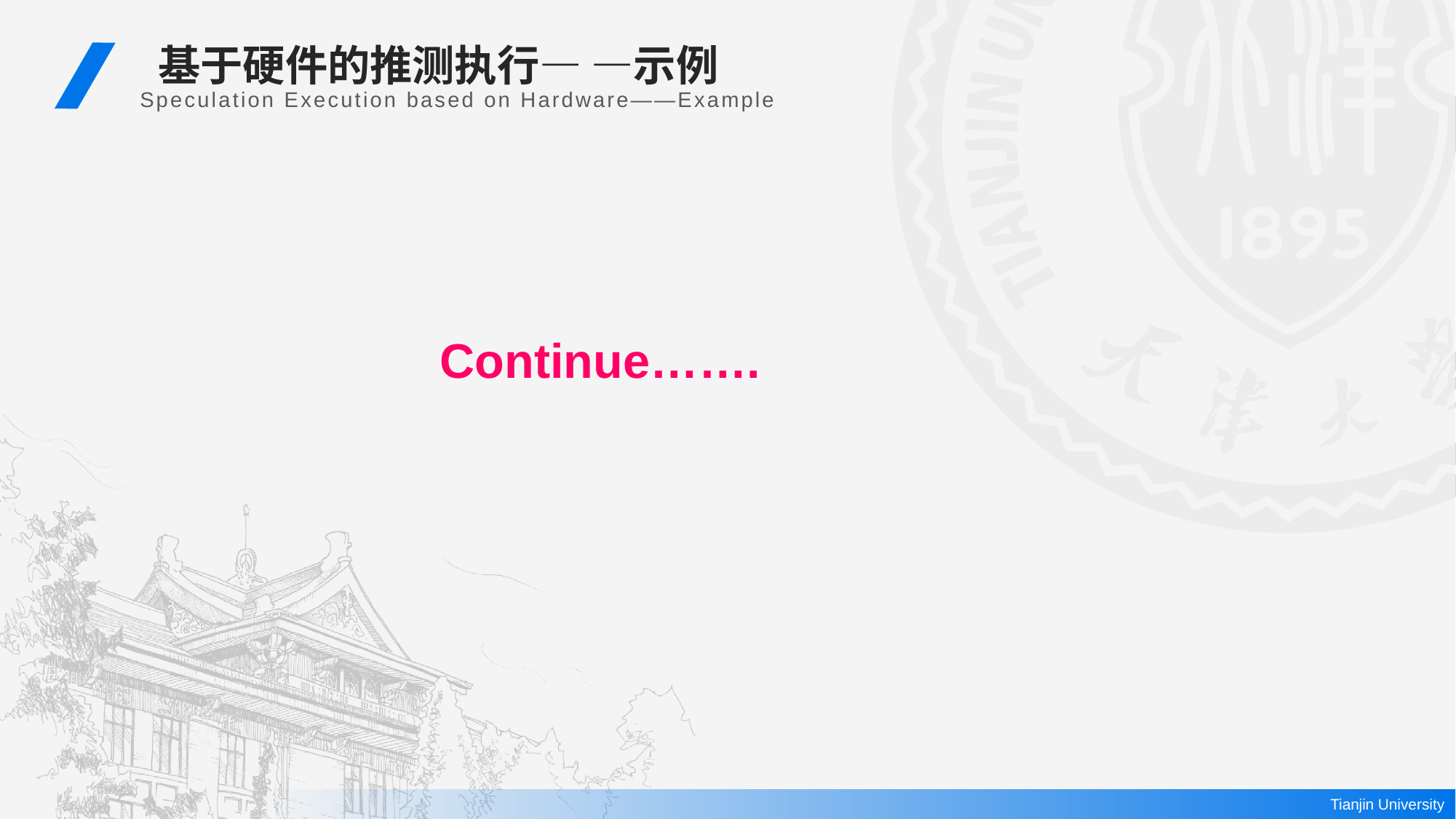

基于硬件的推测执行— —示例
Speculation Execution based on Hardware——Example
Continue…….